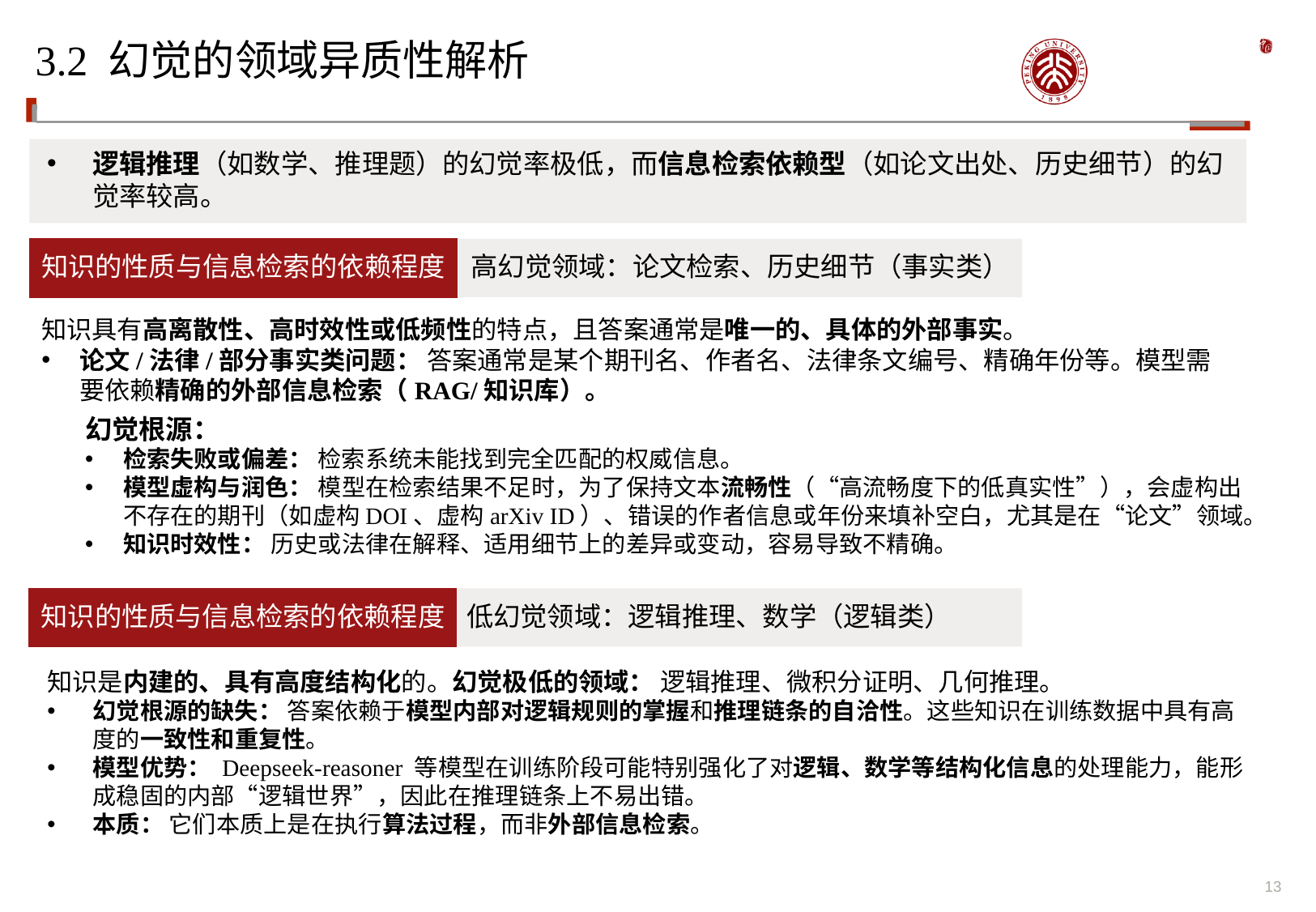

# 3.2 幻觉的领域异质性解析

逻辑推理（如数学、推理题）的幻觉率极低，而信息检索依赖型（如论文出处、历史细节）的幻觉率较高。
知识的性质与信息检索的依赖程度
高幻觉领域：论文检索、历史细节（事实类）

知识具有高离散性、高时效性或低频性的特点，且答案通常是唯一的、具体的外部事实。
论文/法律/部分事实类问题： 答案通常是某个期刊名、作者名、法律条文编号、精确年份等。模型需要依赖精确的外部信息检索（RAG/知识库）。
幻觉根源：
检索失败或偏差： 检索系统未能找到完全匹配的权威信息。
模型虚构与润色： 模型在检索结果不足时，为了保持文本流畅性（“高流畅度下的低真实性”），会虚构出不存在的期刊（如虚构DOI、虚构arXiv ID）、错误的作者信息或年份来填补空白，尤其是在“论文”领域。
知识时效性： 历史或法律在解释、适用细节上的差异或变动，容易导致不精确。
知识的性质与信息检索的依赖程度
低幻觉领域：逻辑推理、数学（逻辑类）
知识是内建的、具有高度结构化的。幻觉极低的领域： 逻辑推理、微积分证明、几何推理。
幻觉根源的缺失： 答案依赖于模型内部对逻辑规则的掌握和推理链条的自洽性。这些知识在训练数据中具有高度的一致性和重复性。
模型优势： Deepseek-reasoner 等模型在训练阶段可能特别强化了对逻辑、数学等结构化信息的处理能力，能形成稳固的内部“逻辑世界”，因此在推理链条上不易出错。
本质： 它们本质上是在执行算法过程，而非外部信息检索。